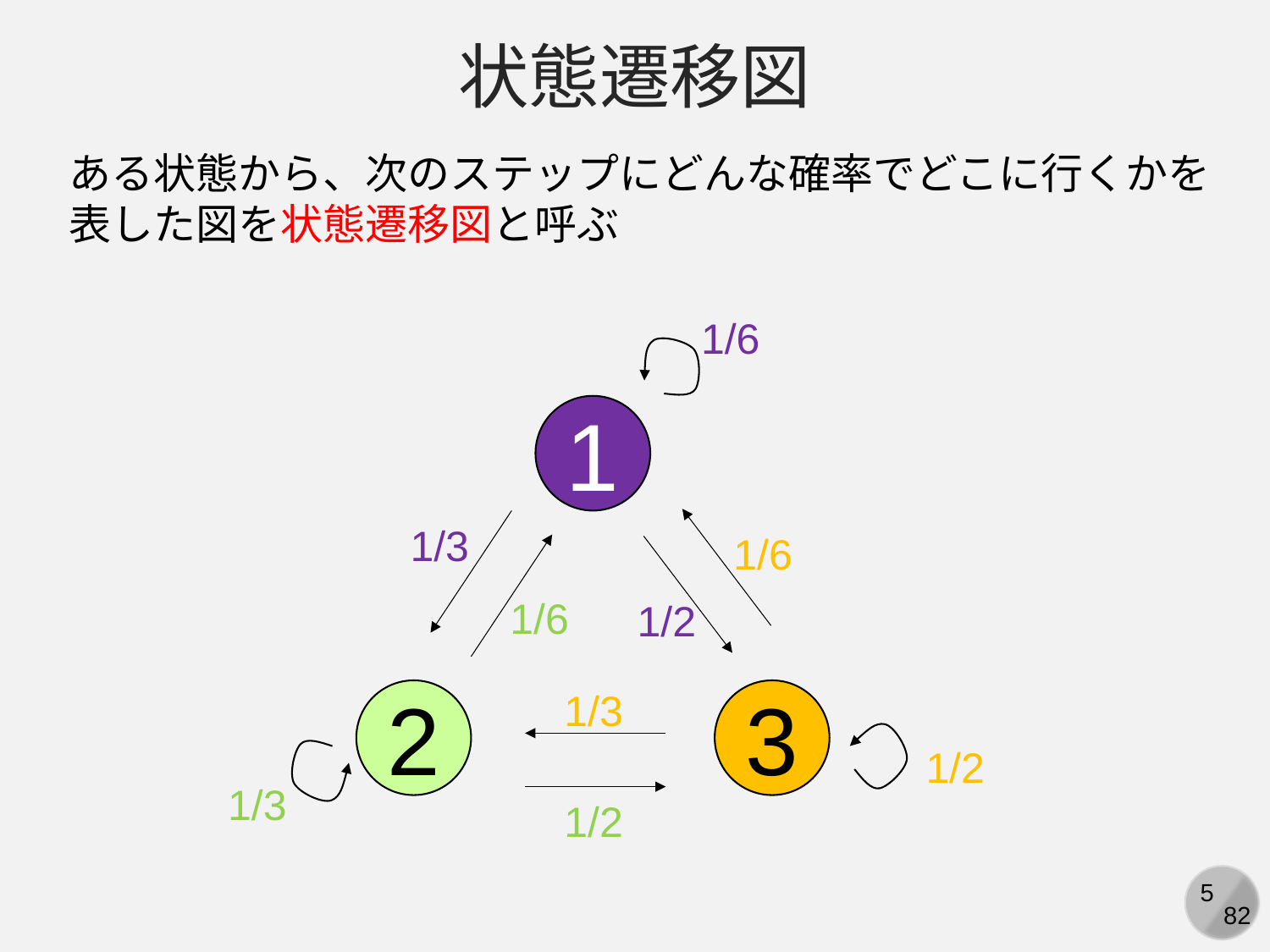

状態遷移図
ある状態から、次のステップにどんな確率でどこに行くかを表した図を状態遷移図と呼ぶ
1/6

1
1/3
1/6
1/6
1/2
1/3
2
3

1/2

1/3
1/2